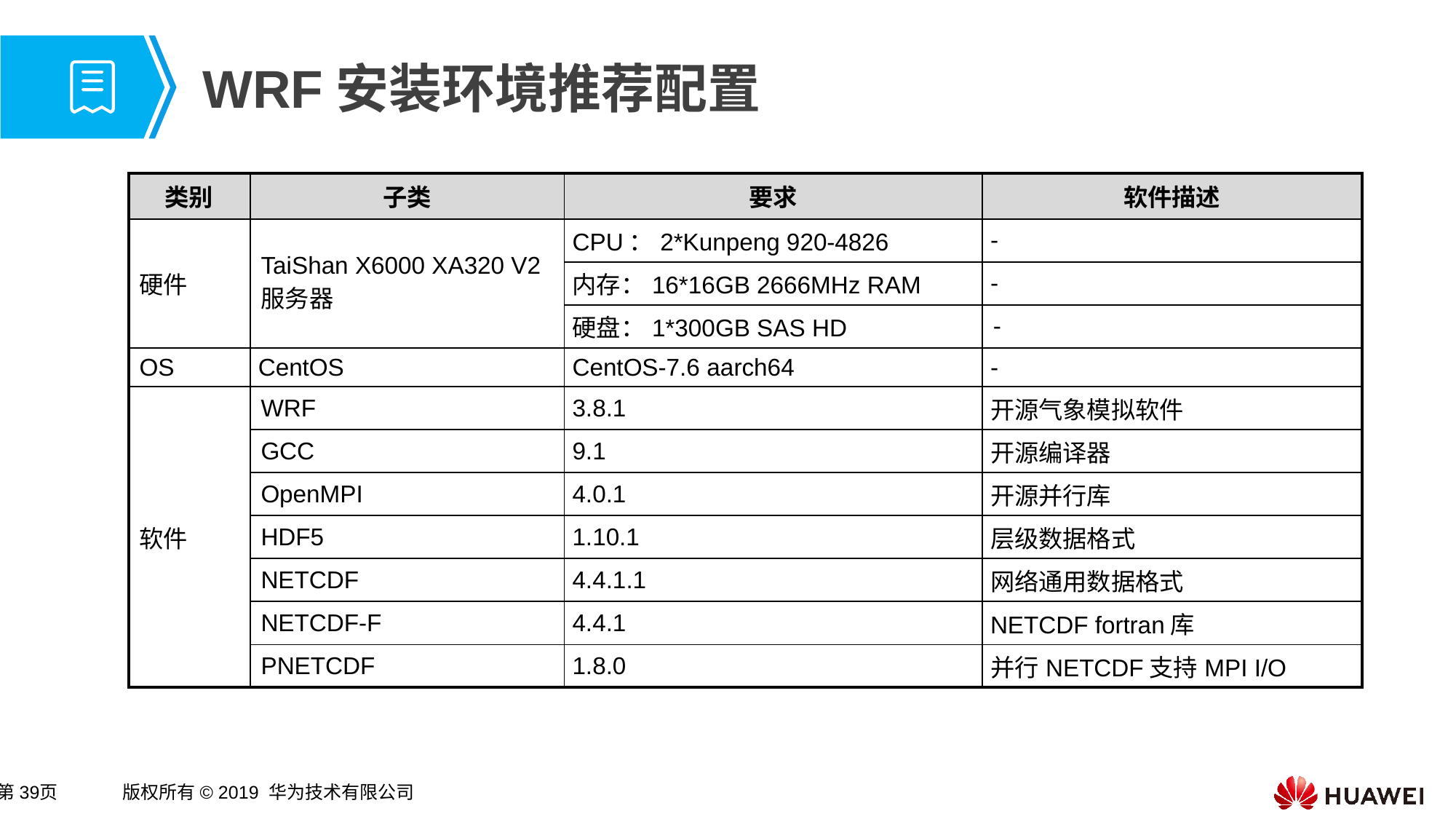

# WRF安装环境推荐配置
| 类别 | 子类 | 要求 | 软件描述 |
| --- | --- | --- | --- |
| 硬件 | TaiShan X6000 XA320 V2服务器 | CPU：2\*Kunpeng 920-4826 | - |
|  |  | 内存：16\*16GB 2666MHz RAM | - |
|  |  | 硬盘：1\*300GB SAS HD | - |
| OS | CentOS | CentOS-7.6 aarch64 | - |
| 软件 | WRF | 3.8.1 | 开源气象模拟软件 |
|  | GCC | 9.1 | 开源编译器 |
|  | OpenMPI | 4.0.1 | 开源并行库 |
|  | HDF5 | 1.10.1 | 层级数据格式 |
|  | NETCDF | 4.4.1.1 | 网络通用数据格式 |
|  | NETCDF-F | 4.4.1 | NETCDF fortran库 |
|  | PNETCDF | 1.8.0 | 并行NETCDF支持MPI I/O |